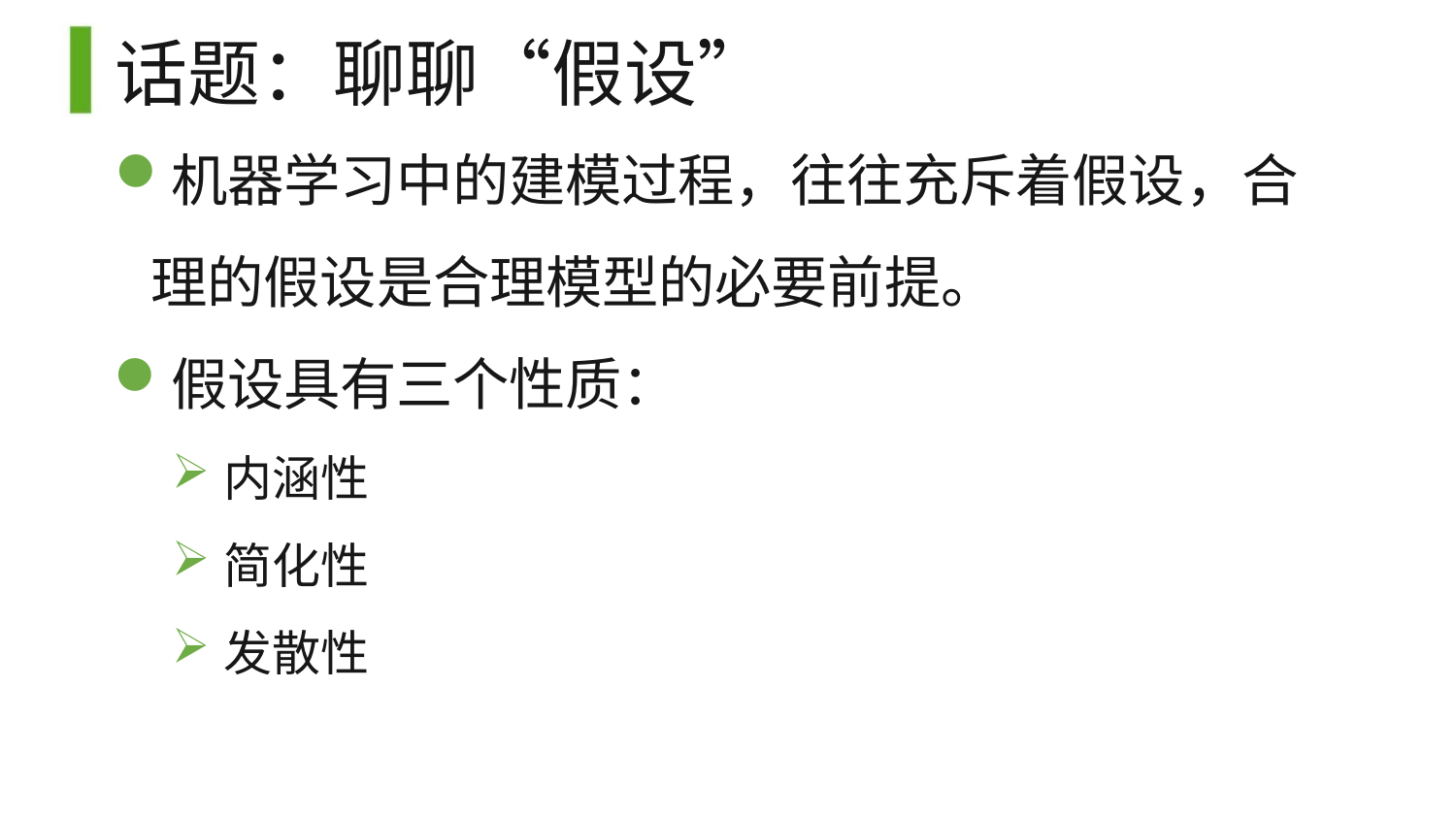

# 话题：聊聊“假设”
机器学习中的建模过程，往往充斥着假设，合 理的假设是合理模型的必要前提。
假设具有三个性质：
内涵性
简化性
发散性